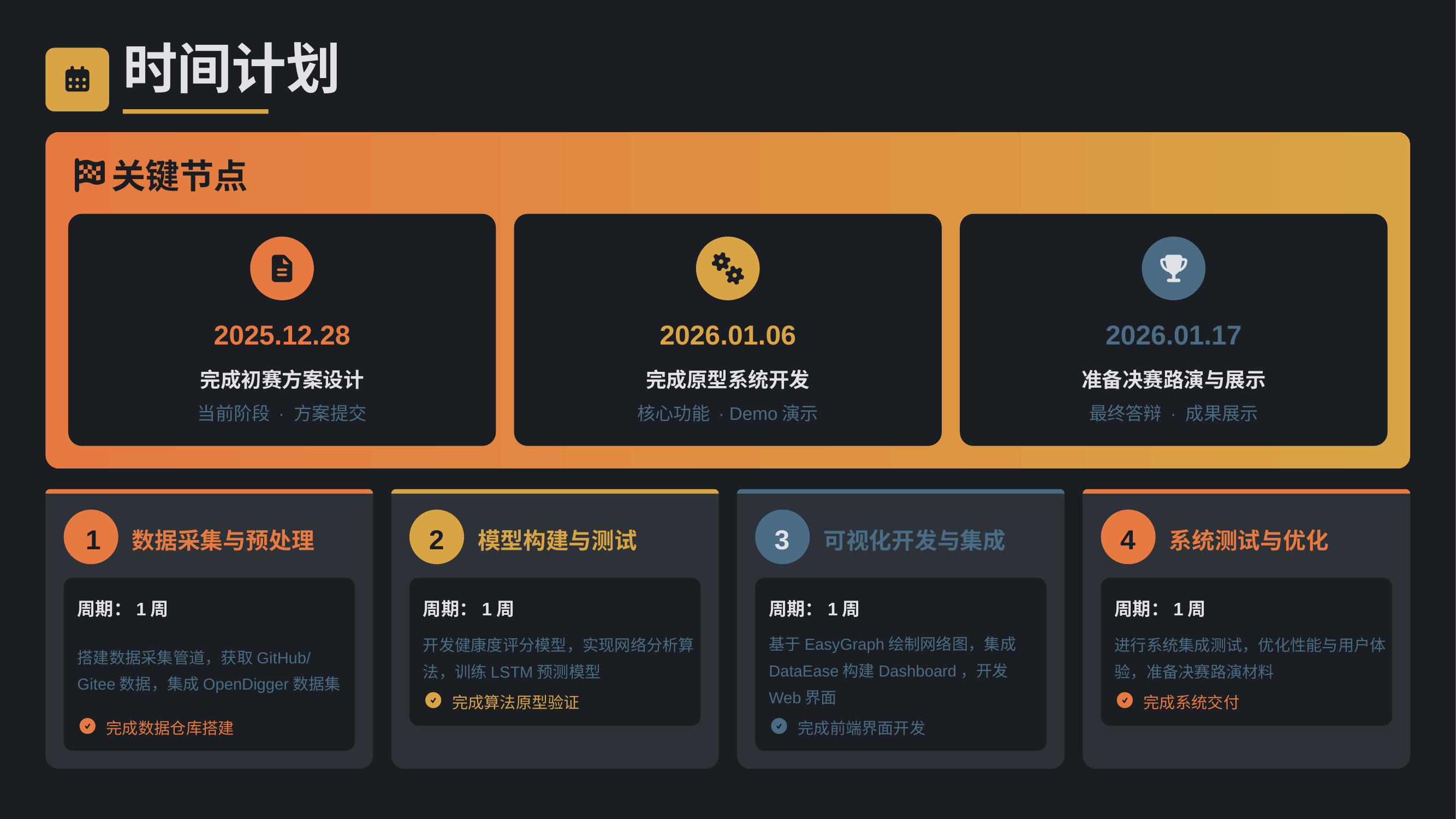

时间计划

关键节点

2025.12.28
2026.01.06
2026.01.17
完成初赛方案设计
完成原型系统开发
准备决赛路演与展示
当前阶段 · 方案提交
核心功能 · Demo演示
最终答辩 · 成果展示

1
2
3
4
数据采集与预处理
模型构建与测试
可视化开发与集成
系统测试与优化

周期：1周
周期：1周
周期：1周
周期：1周
搭建数据采集管道，获取GitHub/Gitee数据，集成OpenDigger数据集
开发健康度评分模型，实现网络分析算法，训练LSTM预测模型
基于EasyGraph绘制网络图，集成DataEase构建Dashboard，开发Web界面
进行系统集成测试，优化性能与用户体验，准备决赛路演材料
完成算法原型验证
完成系统交付

完成数据仓库搭建
完成前端界面开发